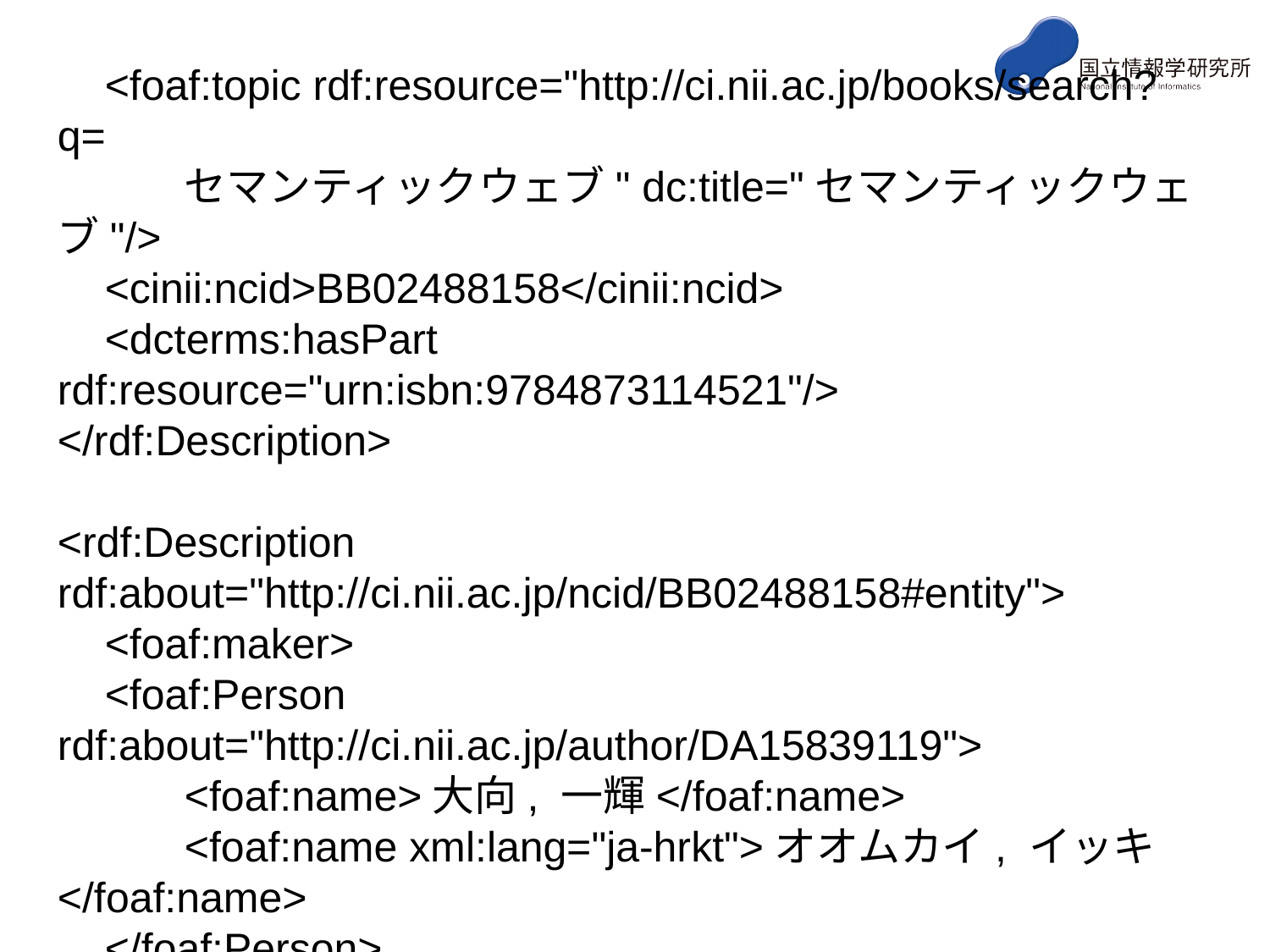

<foaf:topic rdf:resource="http://ci.nii.ac.jp/books/search?q=
	セマンティックウェブ" dc:title="セマンティックウェブ"/>
    <cinii:ncid>BB02488158</cinii:ncid>
    <dcterms:hasPart rdf:resource="urn:isbn:9784873114521"/>
</rdf:Description>

<rdf:Description rdf:about="http://ci.nii.ac.jp/ncid/BB02488158#entity">
    <foaf:maker>
    <foaf:Person rdf:about="http://ci.nii.ac.jp/author/DA15839119">
    	<foaf:name>大向, 一輝</foaf:name>
    	<foaf:name xml:lang="ja-hrkt">オオムカイ, イッキ</foaf:name>
    </foaf:Person>
    </foaf:maker>
</rdf:Description>